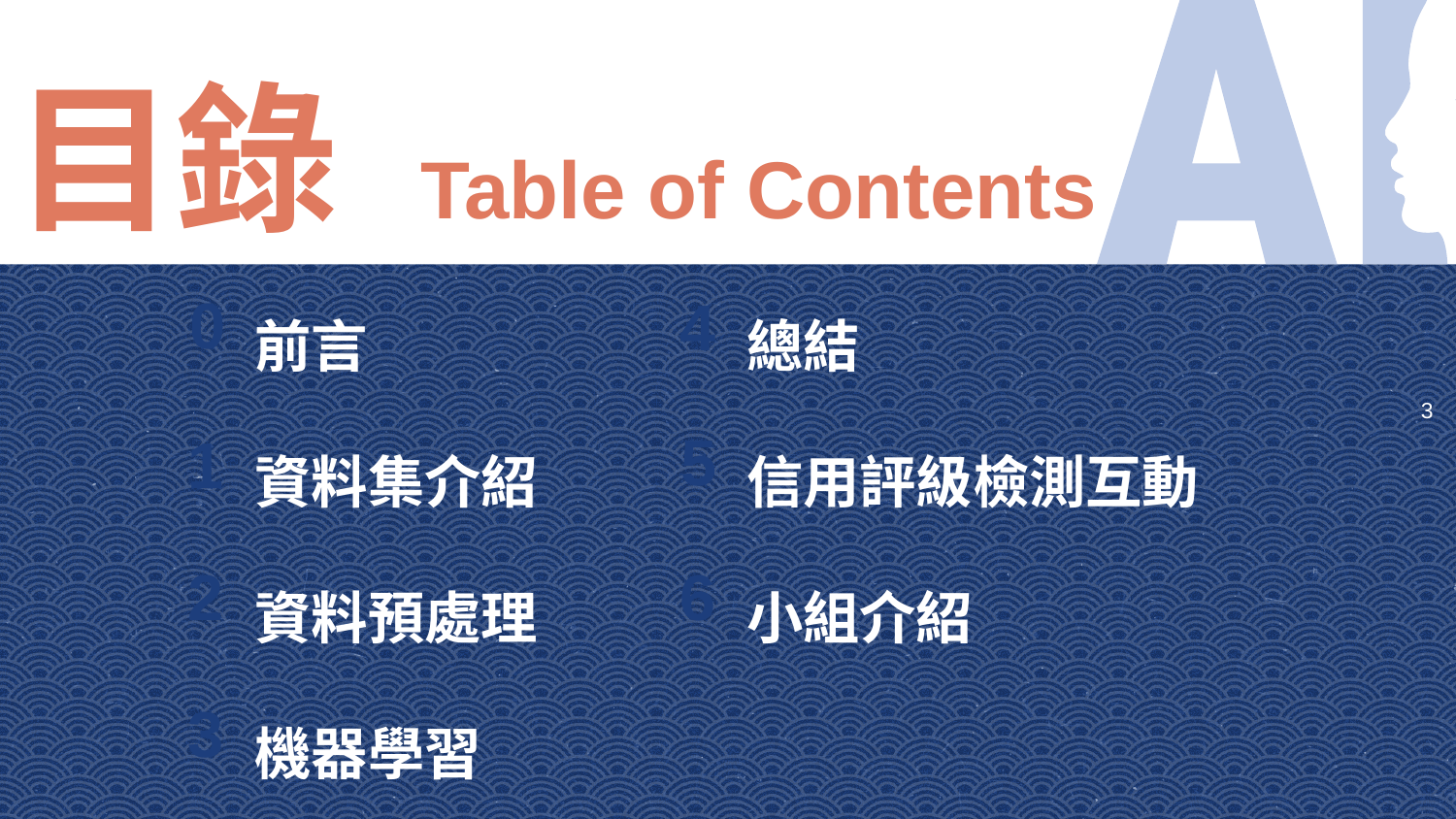

3
目錄 Table of Contents
前言
資料集介紹
資料預處理
機器學習
總結
信用評級檢測互動
小組介紹
0
4
5
1
2
6
3